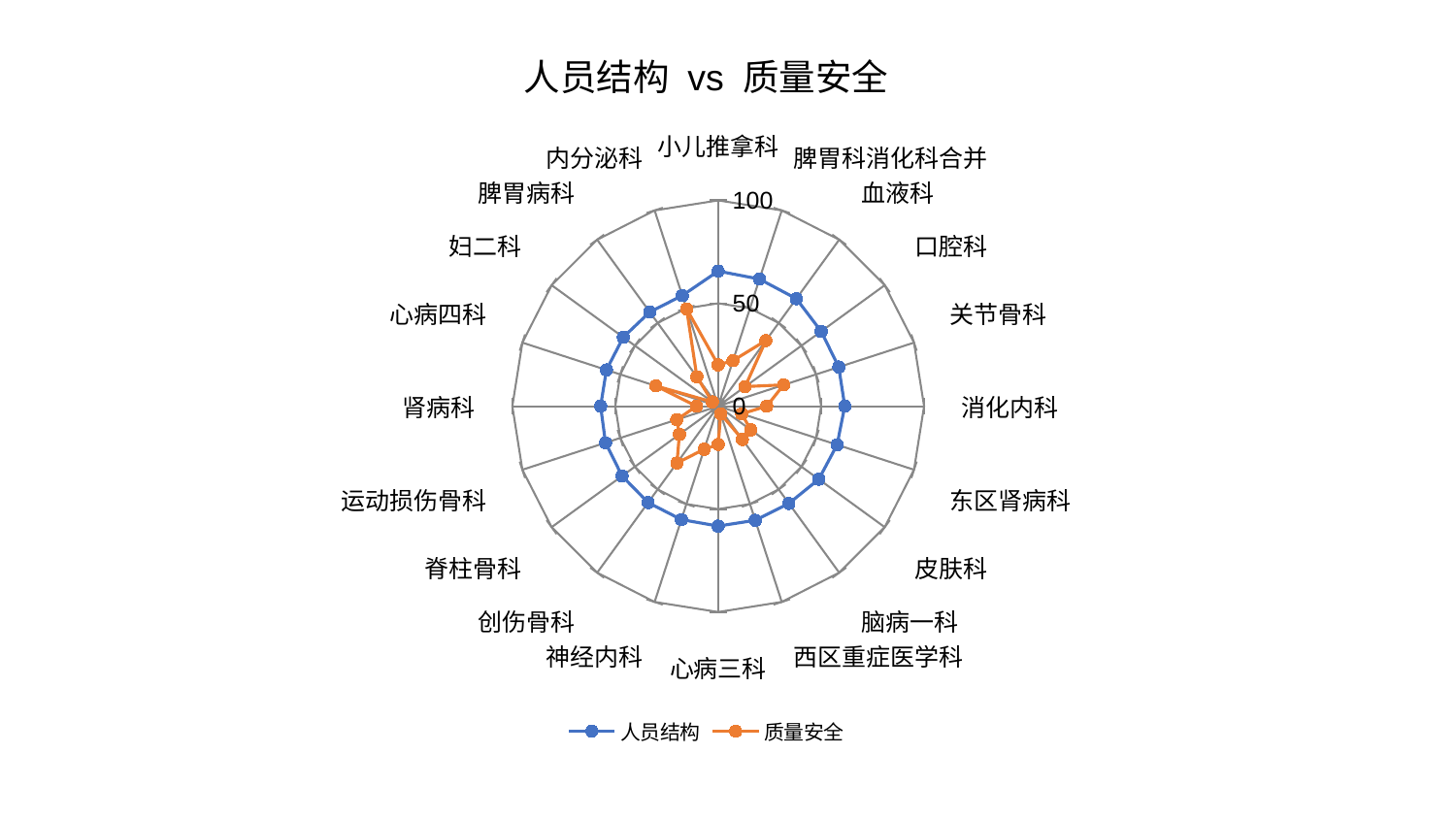

### Chart: 人员结构 vs 质量安全

| Category | 人员结构 | 质量安全 |
|---|---|---|
| 小儿推拿科 | 65.63483627403322 | 20.056120703049825 |
| 脾胃科消化科合并 | 64.93337973052294 | 23.28685370715532 |
| 血液科 | 64.56834367331686 | 39.4473834037763 |
| 口腔科 | 61.846409789139635 | 16.195230525891848 |
| 关节骨科 | 61.585807466810174 | 33.45390866332135 |
| 消化内科 | 61.47230261385729 | 23.583401943416575 |
| 东区肾病科 | 60.72230868488987 | 12.005997164563343 |
| 皮肤科 | 60.42689785787524 | 19.54764597457452 |
| 脑病一科 | 58.407716846620815 | 20.014361282689826 |
| 西区重症医学科 | 58.302594226553296 | 3.9643730637011054 |
| 心病三科 | 58.25570918933598 | 18.610490135853883 |
| 神经内科 | 57.94026799315065 | 22.024066999601587 |
| 创伤骨科 | 57.883902798004115 | 34.09574102432743 |
| 脊柱骨科 | 57.72467830715553 | 23.303690541830363 |
| 运动损伤骨科 | 57.56593811603451 | 21.179998575111835 |
| 肾病科 | 57.10744204434827 | 10.509127754625188 |
| 心病四科 | 57.0957758030193 | 31.879347633566244 |
| 妇二科 | 56.99024230467993 | 3.4853640559950065 |
| 脾胃病科 | 56.56786267099907 | 17.656648165133447 |
| 内分泌科 | 56.51377404567755 | 49.72041716273863 |
22